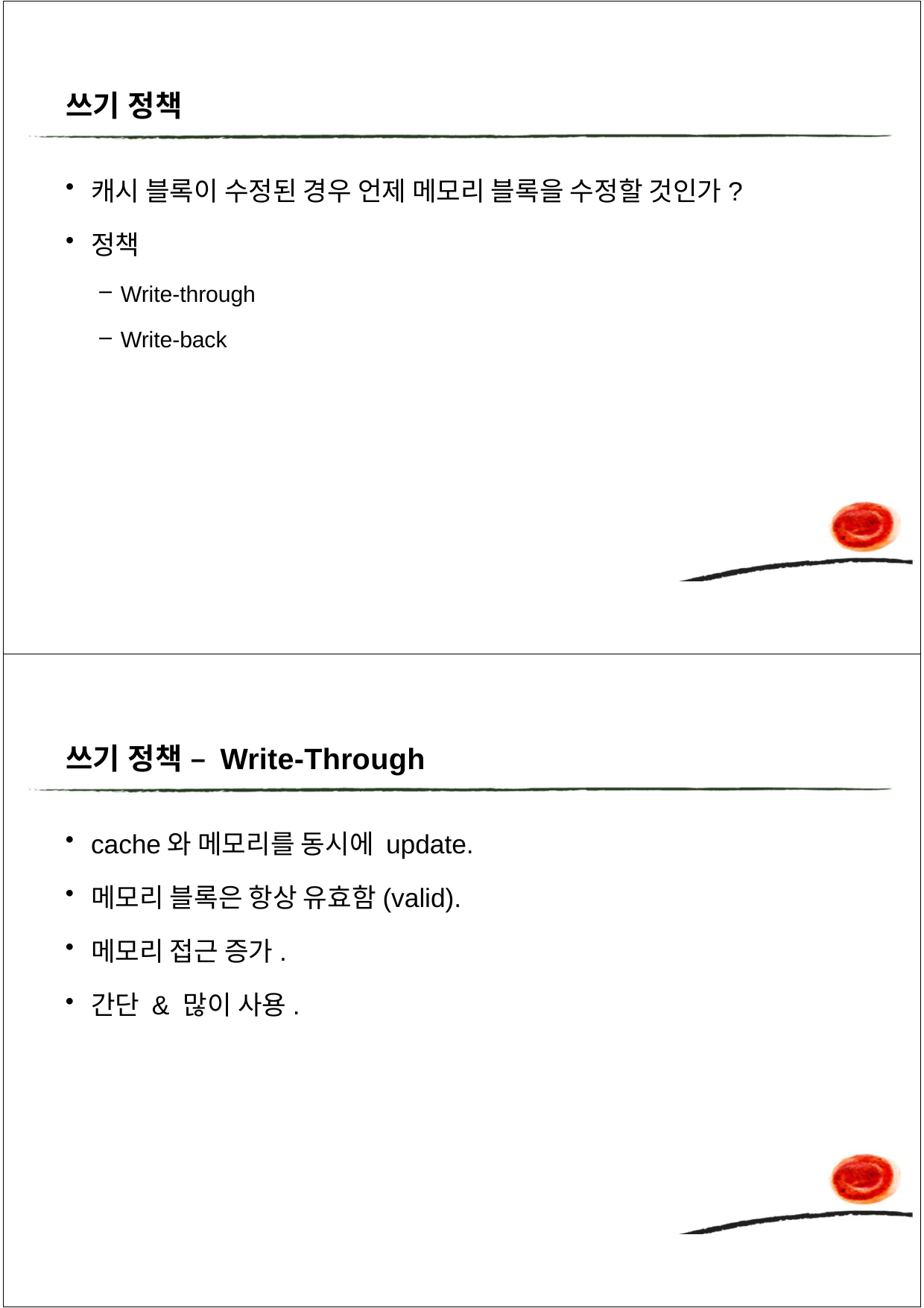

쓰기 정책

캐시 블록이 수정된 경우 언제 메모리 블록을 수정할 것인가?
정책
Write-through
Write-back

쓰기 정책 – Write-Through

cache와 메모리를 동시에 update.
메모리 블록은 항상 유효함(valid).
메모리 접근 증가.
간단 & 많이 사용.